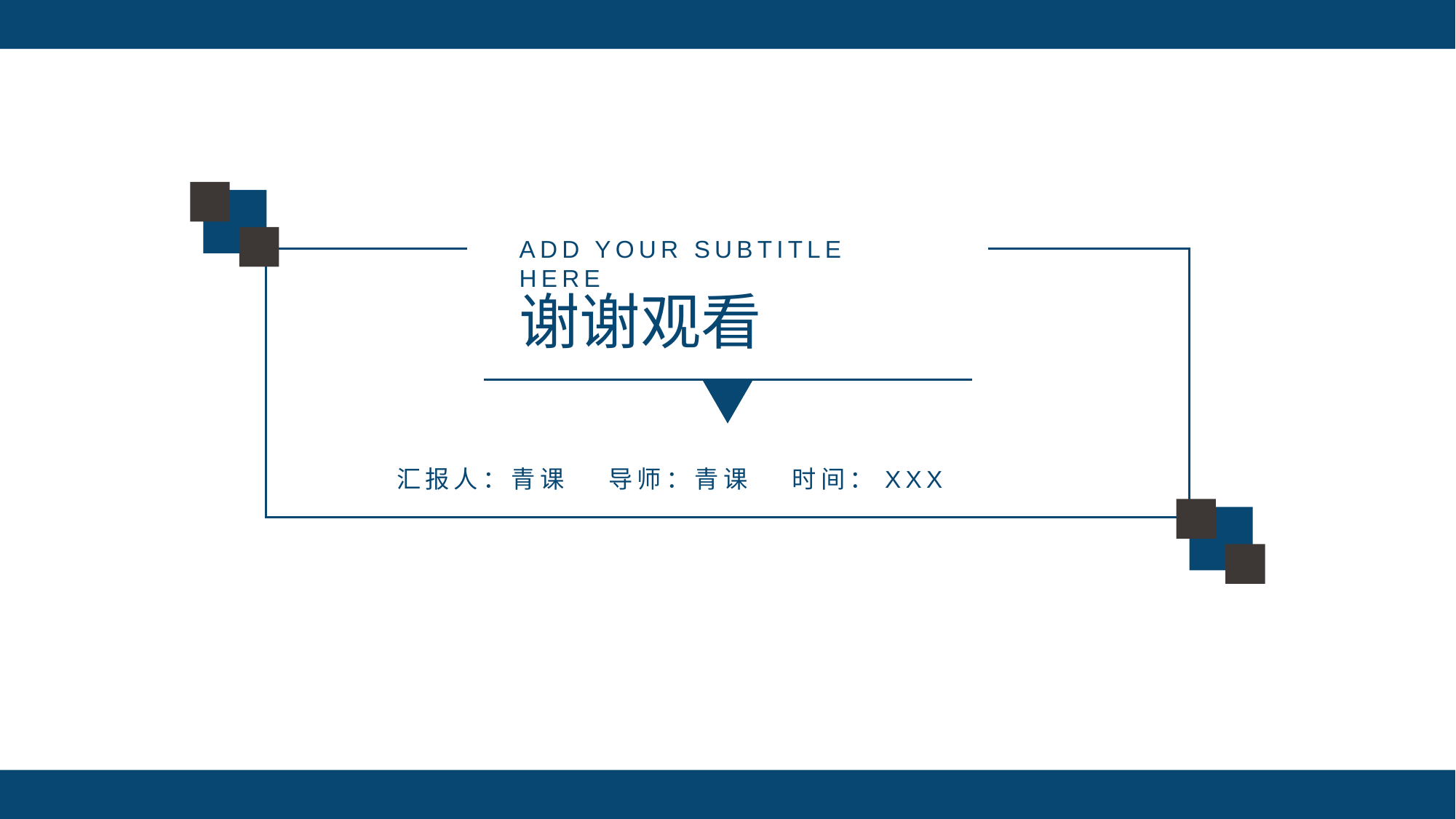

ADD YOUR SUBTITLE HERE
谢谢观看

汇报人：青课    导师：青课    时间：XXX